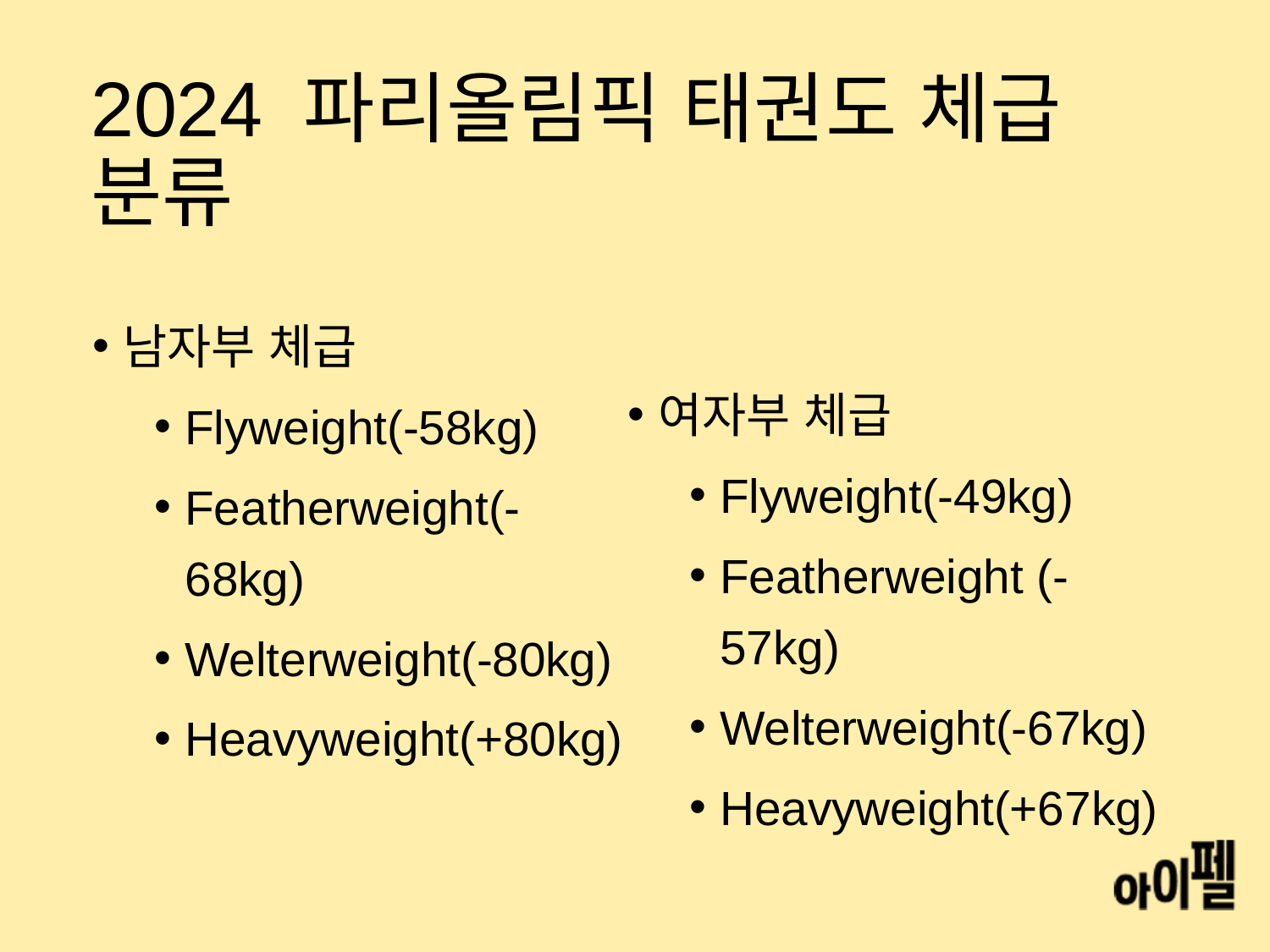

# 2024 파리올림픽 태권도 체급 분류
남자부 체급
Flyweight(-58kg)
Featherweight(-68kg)
Welterweight(-80kg)
Heavyweight(+80kg)

여자부 체급
Flyweight(-49kg)
Featherweight (-57kg)
Welterweight(-67kg)
Heavyweight(+67kg)